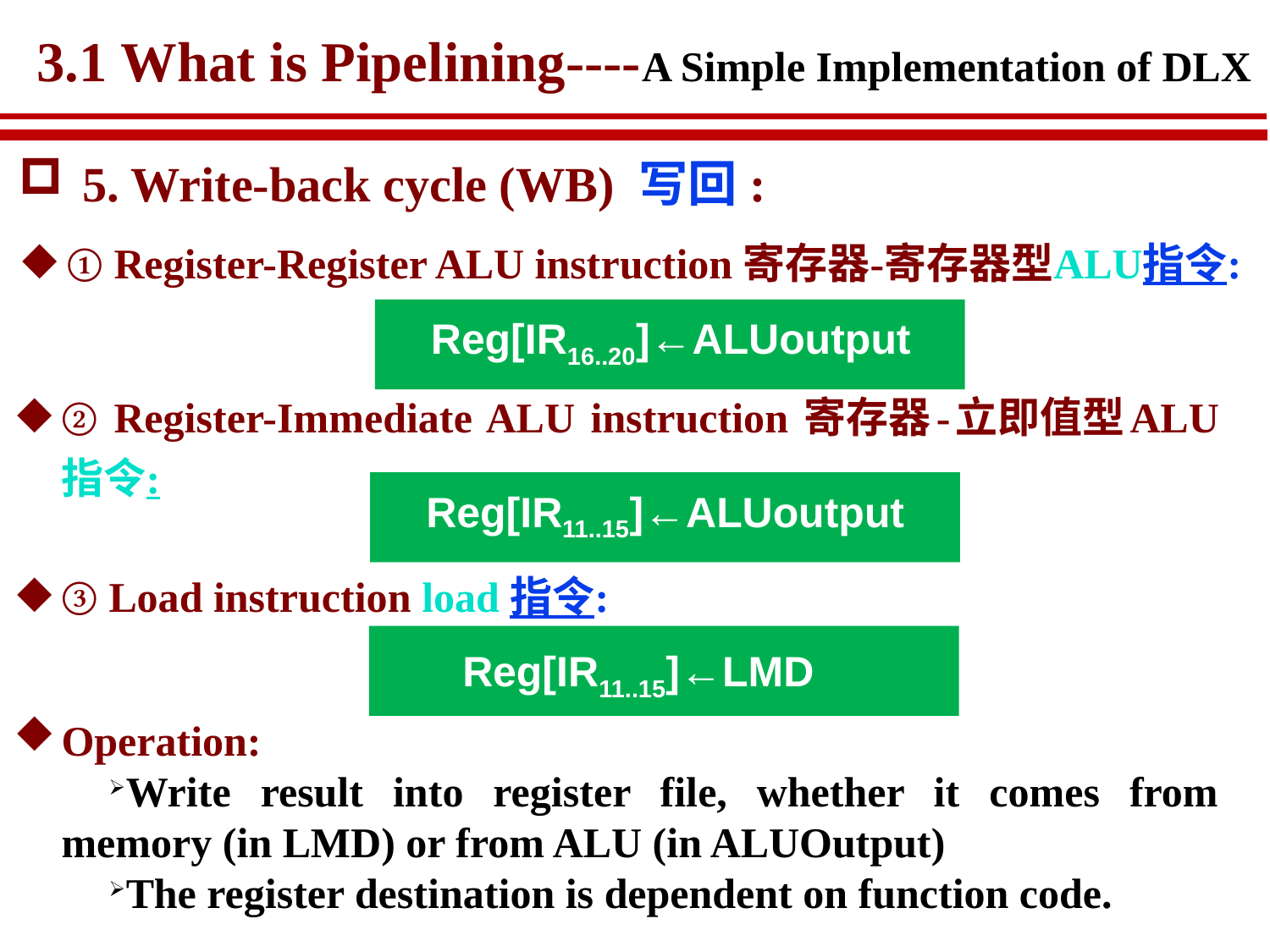

# 3.1 What is Pipelining----A Simple Implementation of DLX
5. Write-back cycle (WB) 写回:
① Register-Register ALU instruction寄存器-寄存器型ALU指令:

Reg[IR16..20]←ALUoutput
② Register-Immediate ALU instruction寄存器-立即值型ALU指令:

Reg[IR11..15]←ALUoutput
③ Load instruction load 指令:

Reg[IR11..15]←LMD
Operation:
Write result into register file, whether it comes from memory (in LMD) or from ALU (in ALUOutput)
The register destination is dependent on function code.